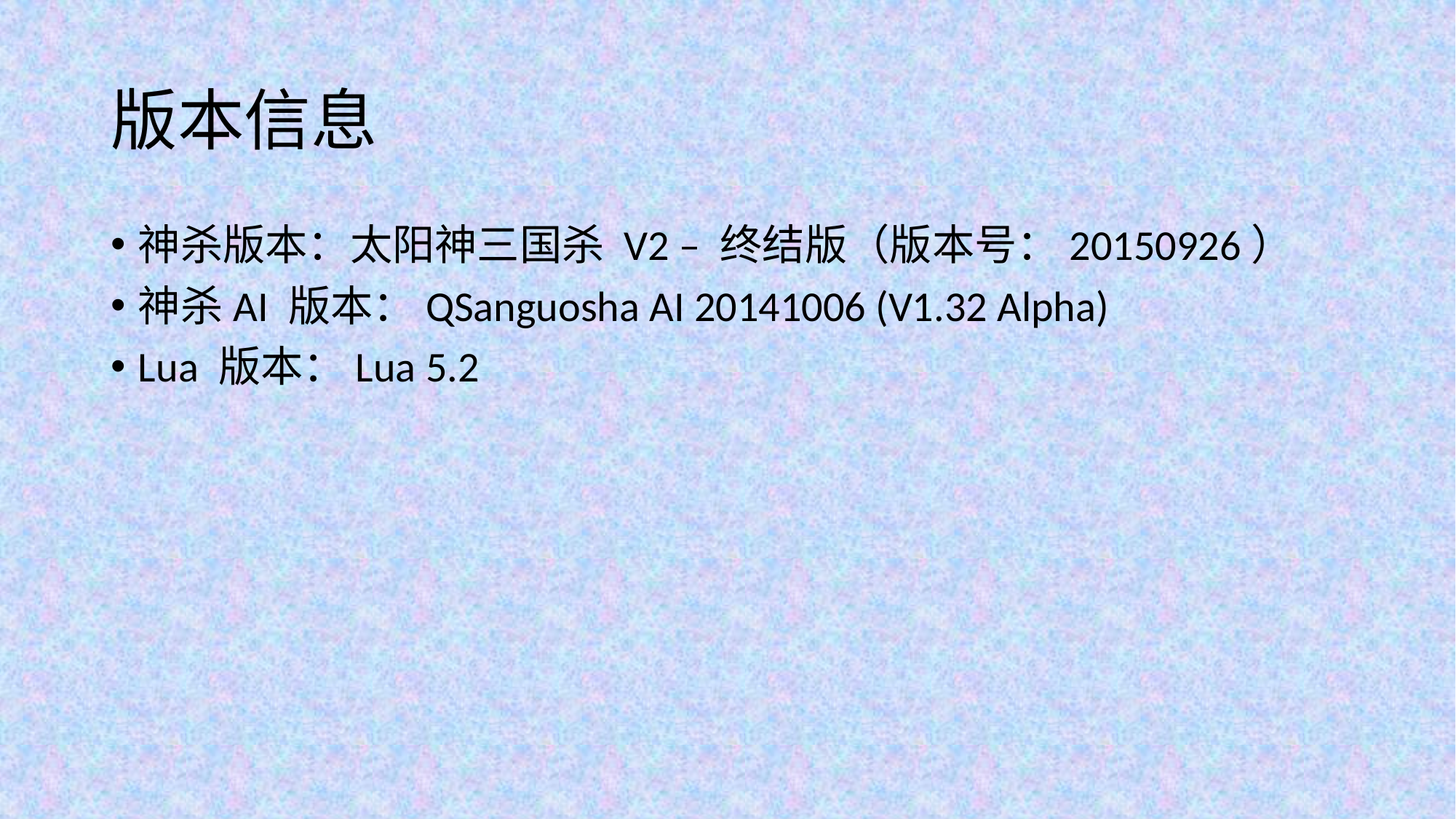

# 版本信息
神杀版本：太阳神三国杀 V2 – 终结版（版本号：20150926）
神杀AI 版本：QSanguosha AI 20141006 (V1.32 Alpha)
Lua 版本：Lua 5.2